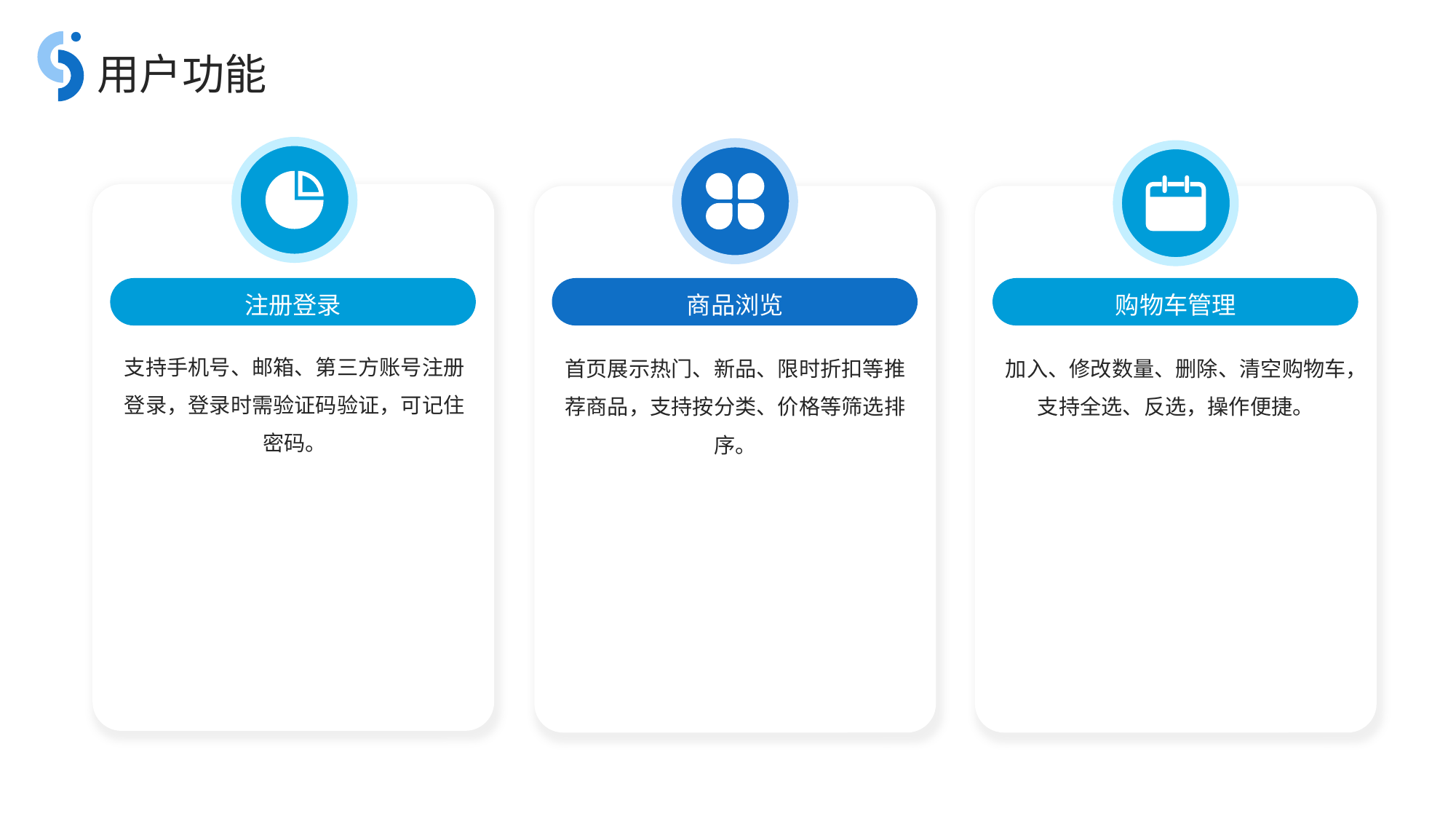

用户功能

注册登录
商品浏览
购物车管理
支持手机号、邮箱、第三方账号注册登录，登录时需验证码验证，可记住密码。
首页展示热门、新品、限时折扣等推荐商品，支持按分类、价格等筛选排序。
加入、修改数量、删除、清空购物车，支持全选、反选，操作便捷。